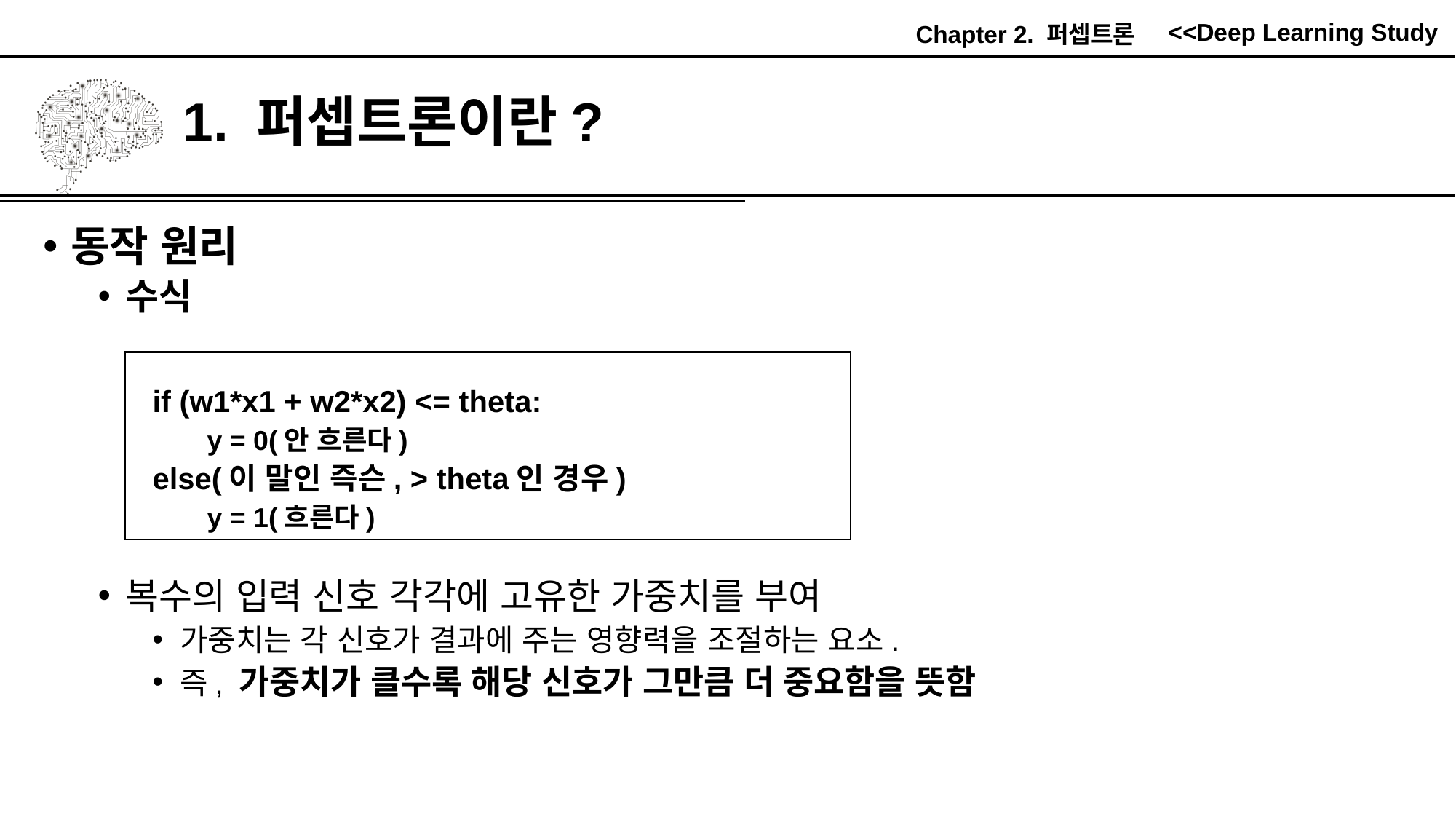

Chapter 2. 퍼셉트론
# 1. 퍼셉트론이란?
동작 원리
수식

if (w1*x1 + w2*x2) <= theta:
y = 0(안 흐른다)
else(이 말인 즉슨, > theta인 경우)
y = 1(흐른다)

복수의 입력 신호 각각에 고유한 가중치를 부여
가중치는 각 신호가 결과에 주는 영향력을 조절하는 요소.
즉, 가중치가 클수록 해당 신호가 그만큼 더 중요함을 뜻함